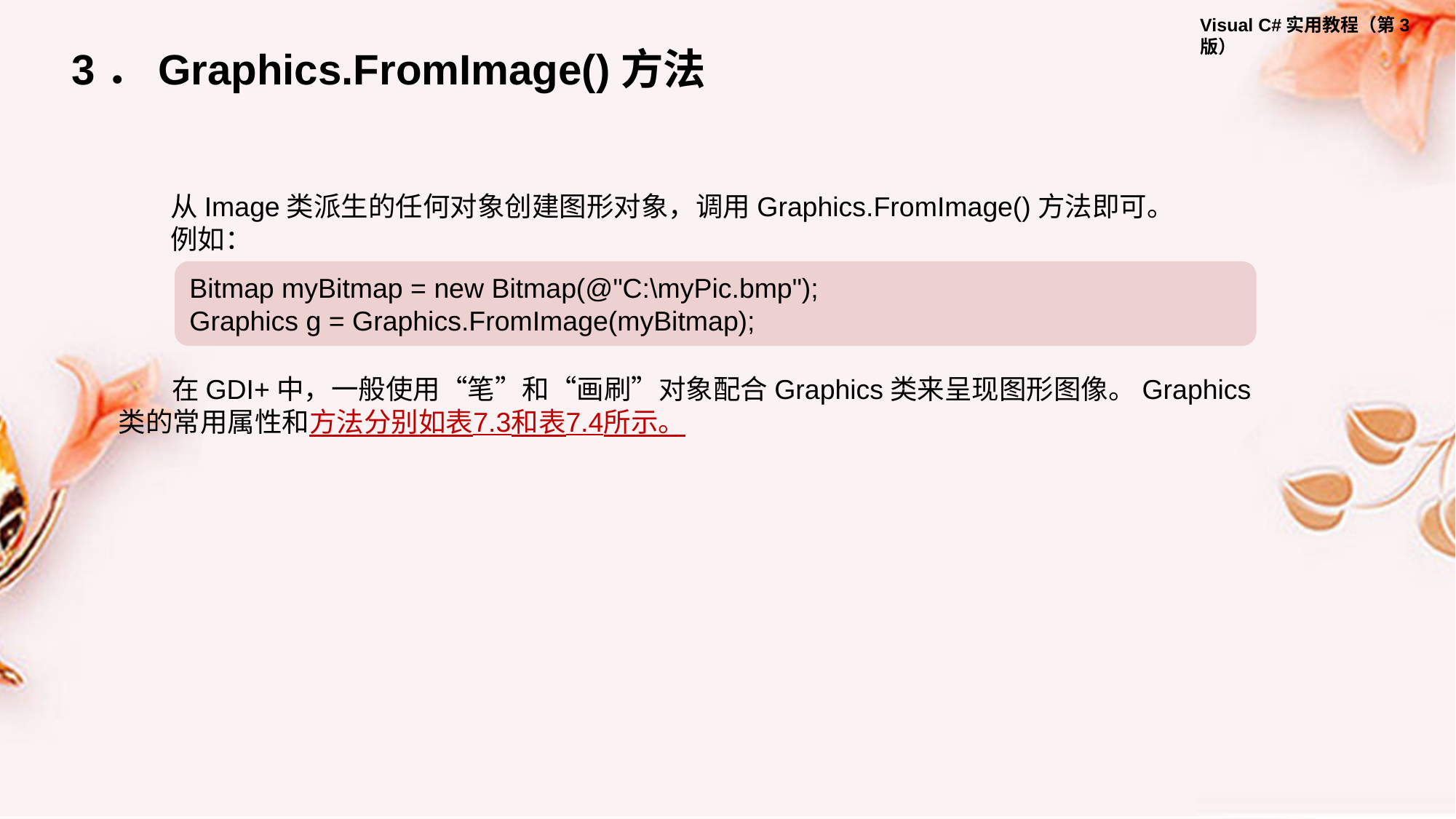

3．Graphics.FromImage()方法
从Image类派生的任何对象创建图形对象，调用Graphics.FromImage()方法即可。
例如：
Bitmap myBitmap = new Bitmap(@"C:\myPic.bmp");
Graphics g = Graphics.FromImage(myBitmap);
在GDI+中，一般使用“笔”和“画刷”对象配合Graphics类来呈现图形图像。Graphics类的常用属性和方法分别如表7.3和表7.4所示。